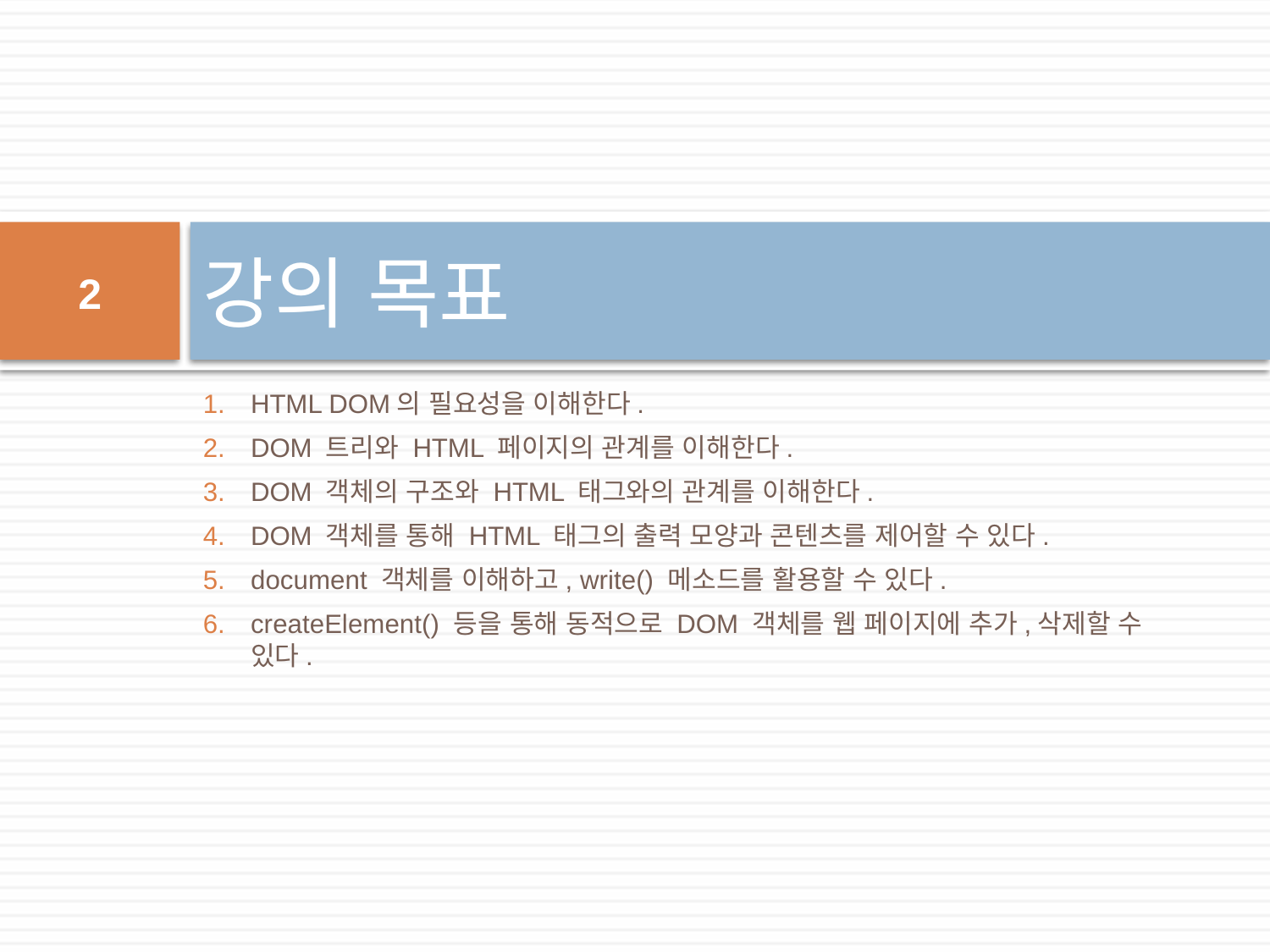

# 강의 목표
2
HTML DOM의 필요성을 이해한다.
DOM 트리와 HTML 페이지의 관계를 이해한다.
DOM 객체의 구조와 HTML 태그와의 관계를 이해한다.
DOM 객체를 통해 HTML 태그의 출력 모양과 콘텐츠를 제어할 수 있다.
document 객체를 이해하고, write() 메소드를 활용할 수 있다.
createElement() 등을 통해 동적으로 DOM 객체를 웹 페이지에 추가,삭제할 수 있다.